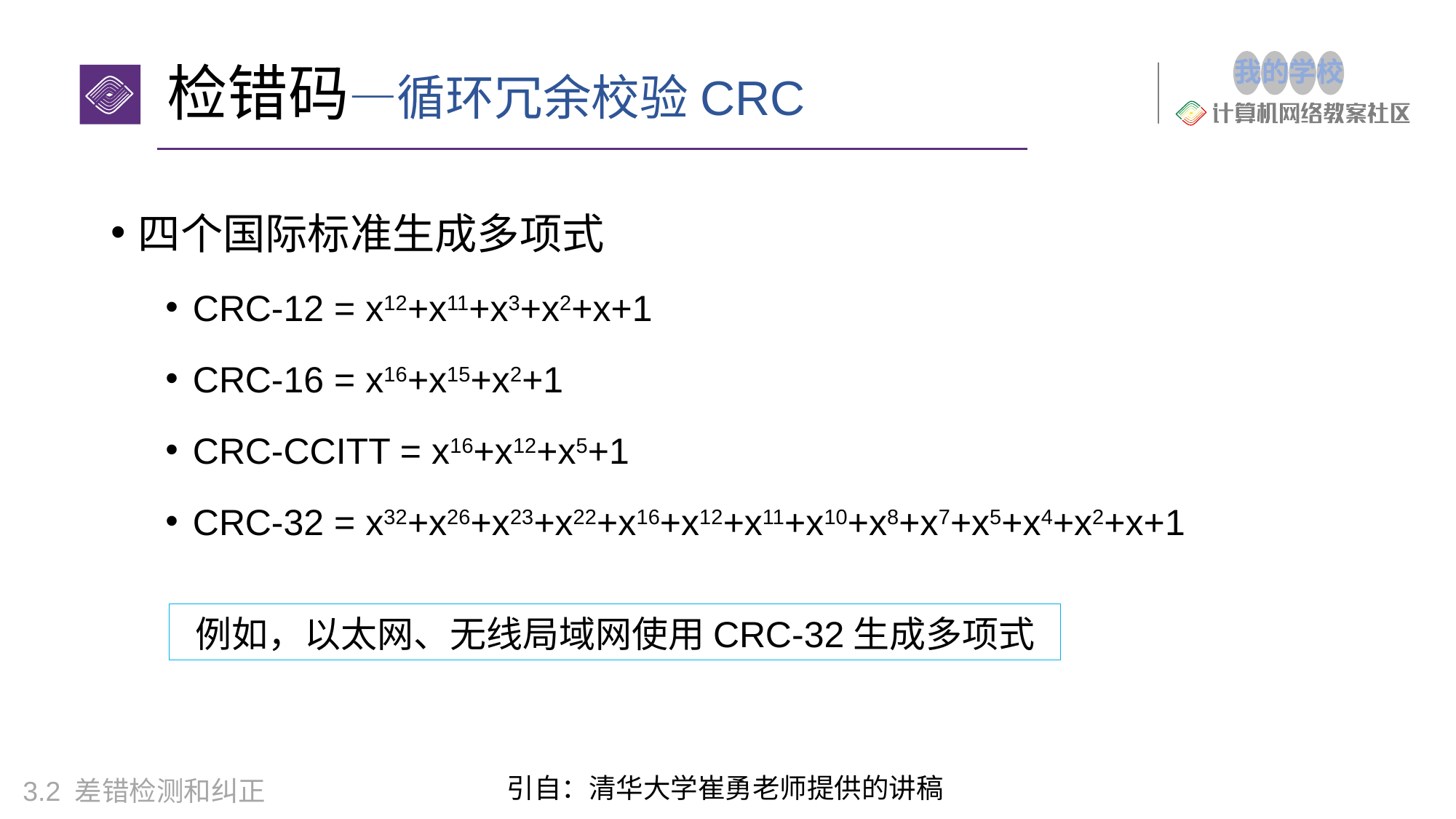

# 检错码—循环冗余校验CRC
四个国际标准生成多项式
CRC-12 = x12+x11+x3+x2+x+1
CRC-16 = x16+x15+x2+1
CRC-CCITT = x16+x12+x5+1
CRC-32 = x32+x26+x23+x22+x16+x12+x11+x10+x8+x7+x5+x4+x2+x+1
例如，以太网、无线局域网使用CRC-32生成多项式
引自：清华大学崔勇老师提供的讲稿
3.2 差错检测和纠正